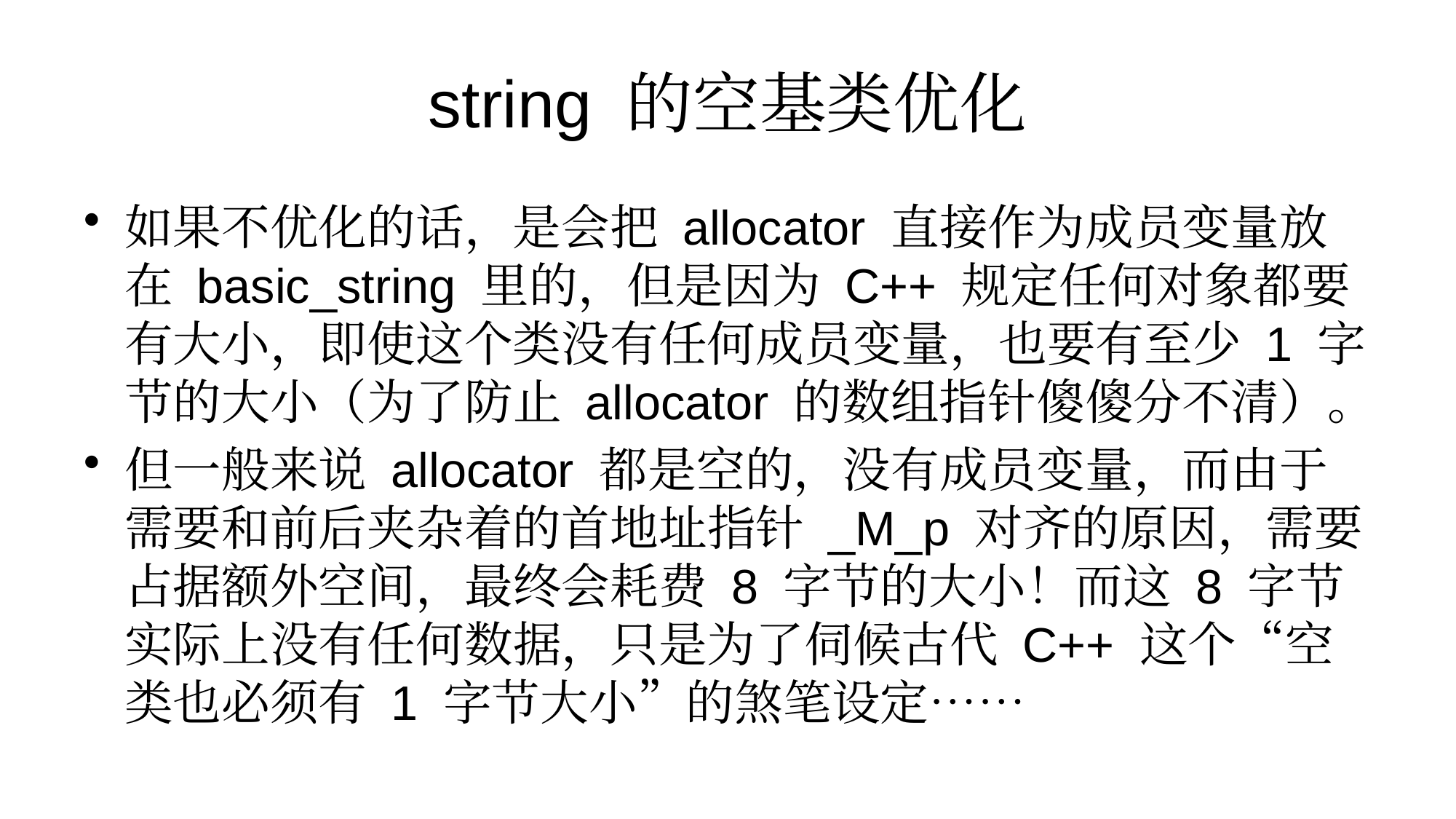

# string 的空基类优化
如果不优化的话，是会把 allocator 直接作为成员变量放在 basic_string 里的，但是因为 C++ 规定任何对象都要有大小，即使这个类没有任何成员变量，也要有至少 1 字节的大小（为了防止 allocator 的数组指针傻傻分不清）。
但一般来说 allocator 都是空的，没有成员变量，而由于需要和前后夹杂着的首地址指针 _M_p 对齐的原因，需要占据额外空间，最终会耗费 8 字节的大小！而这 8 字节实际上没有任何数据，只是为了伺候古代 C++ 这个“空类也必须有 1 字节大小”的煞笔设定……